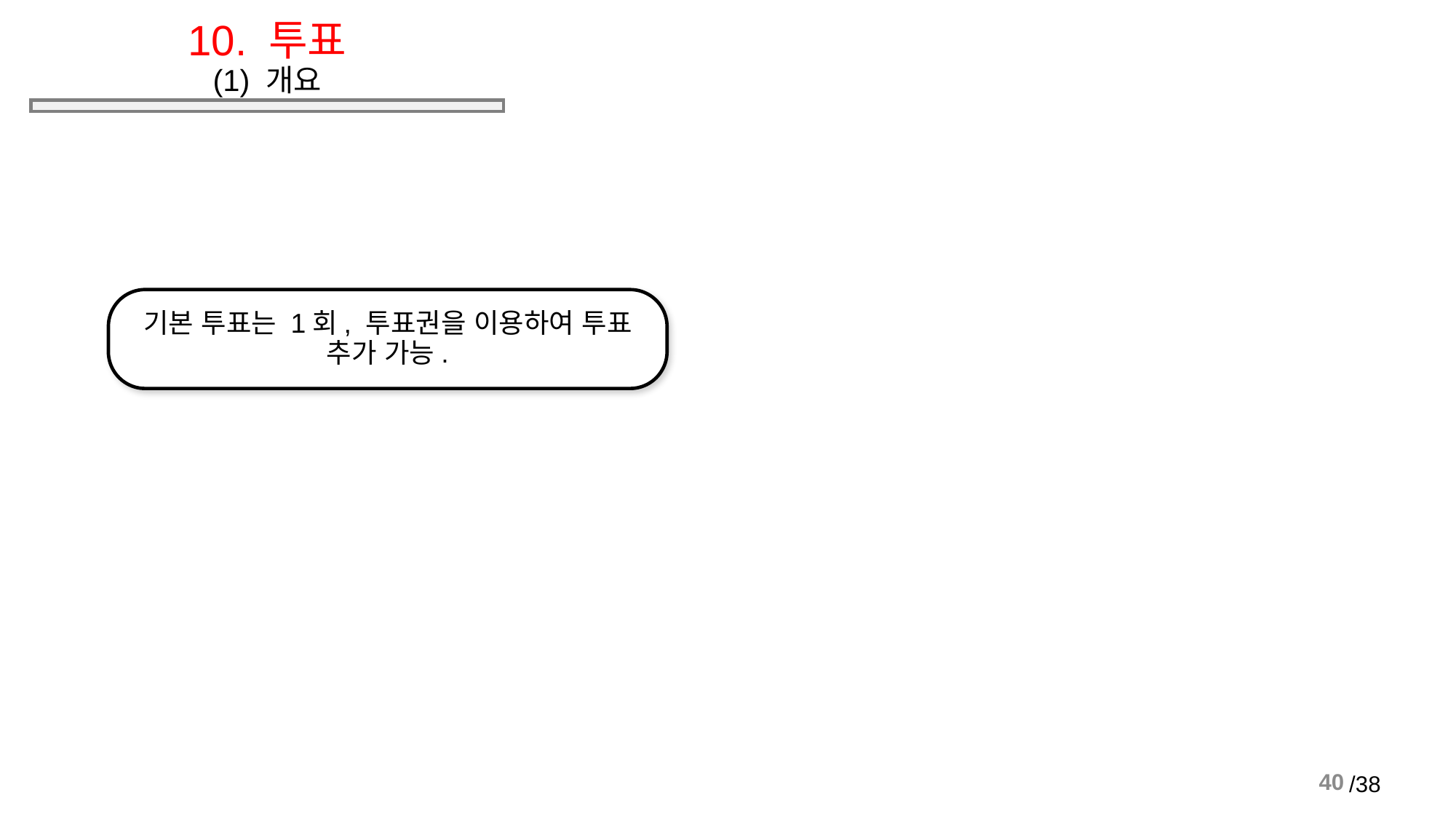

# 10. 투표 (1) 개요
기본 투표는 1회, 투표권을 이용하여 투표 추가 가능.
40